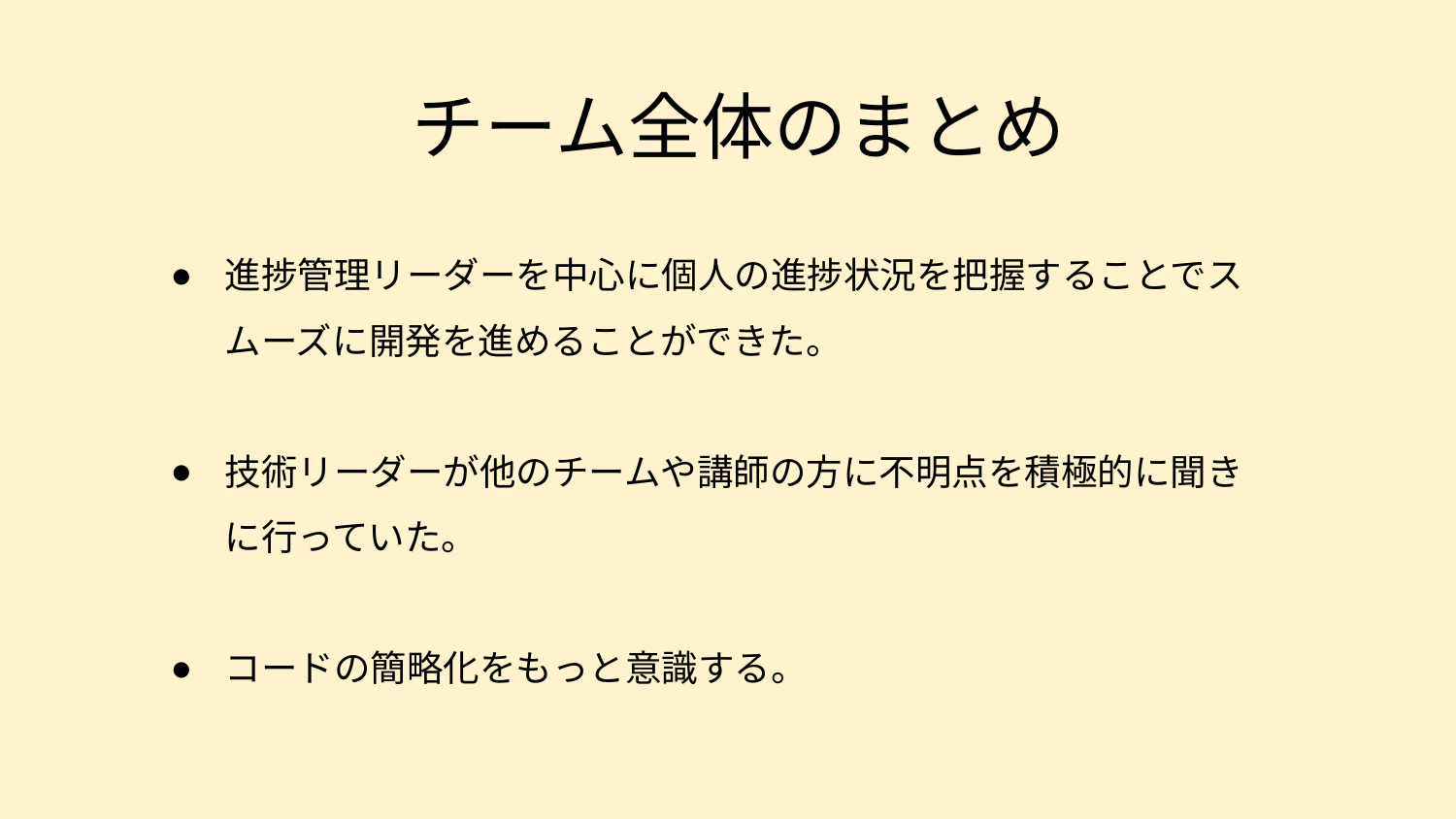

# チーム全体のまとめ
進捗管理リーダーを中心に個人の進捗状況を把握することでスムーズに開発を進めることができた。

技術リーダーが他のチームや講師の方に不明点を積極的に聞きに行っていた。

コードの簡略化をもっと意識する。